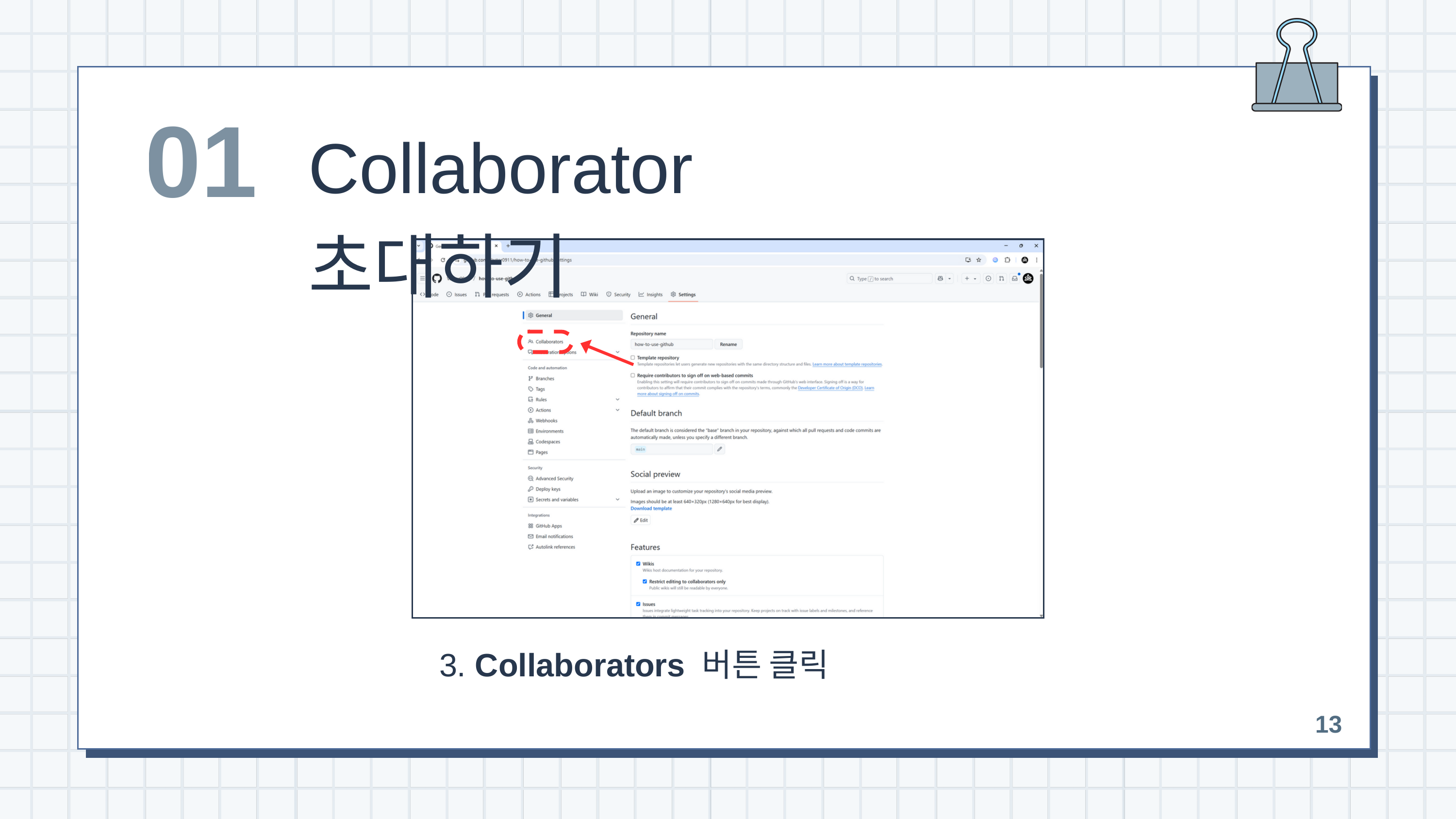

01
Collaborator 초대하기

   3. Collaborators 버튼 클릭
13